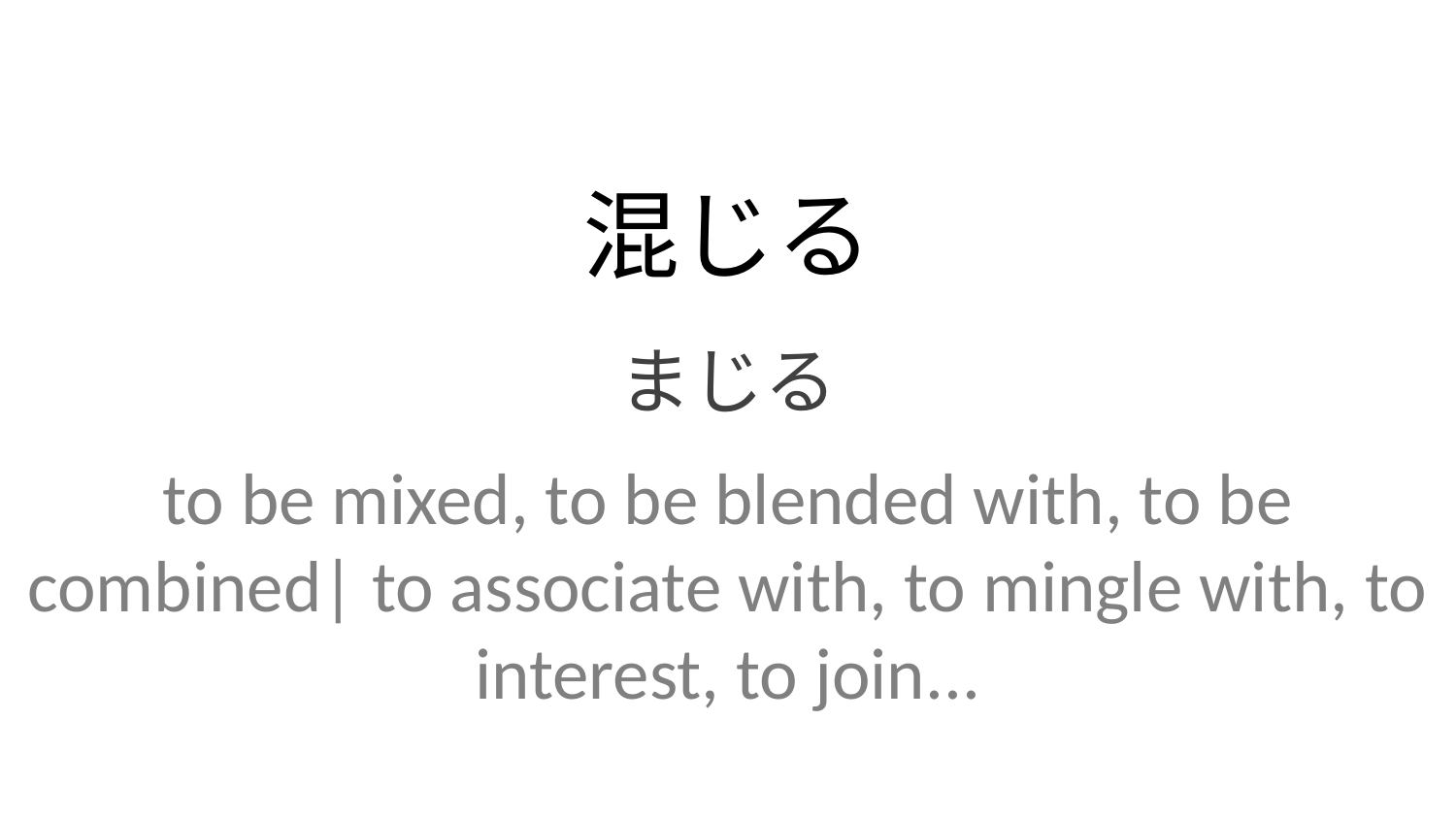

混じる

まじる
to be mixed, to be blended with, to be combined| to associate with, to mingle with, to interest, to join...